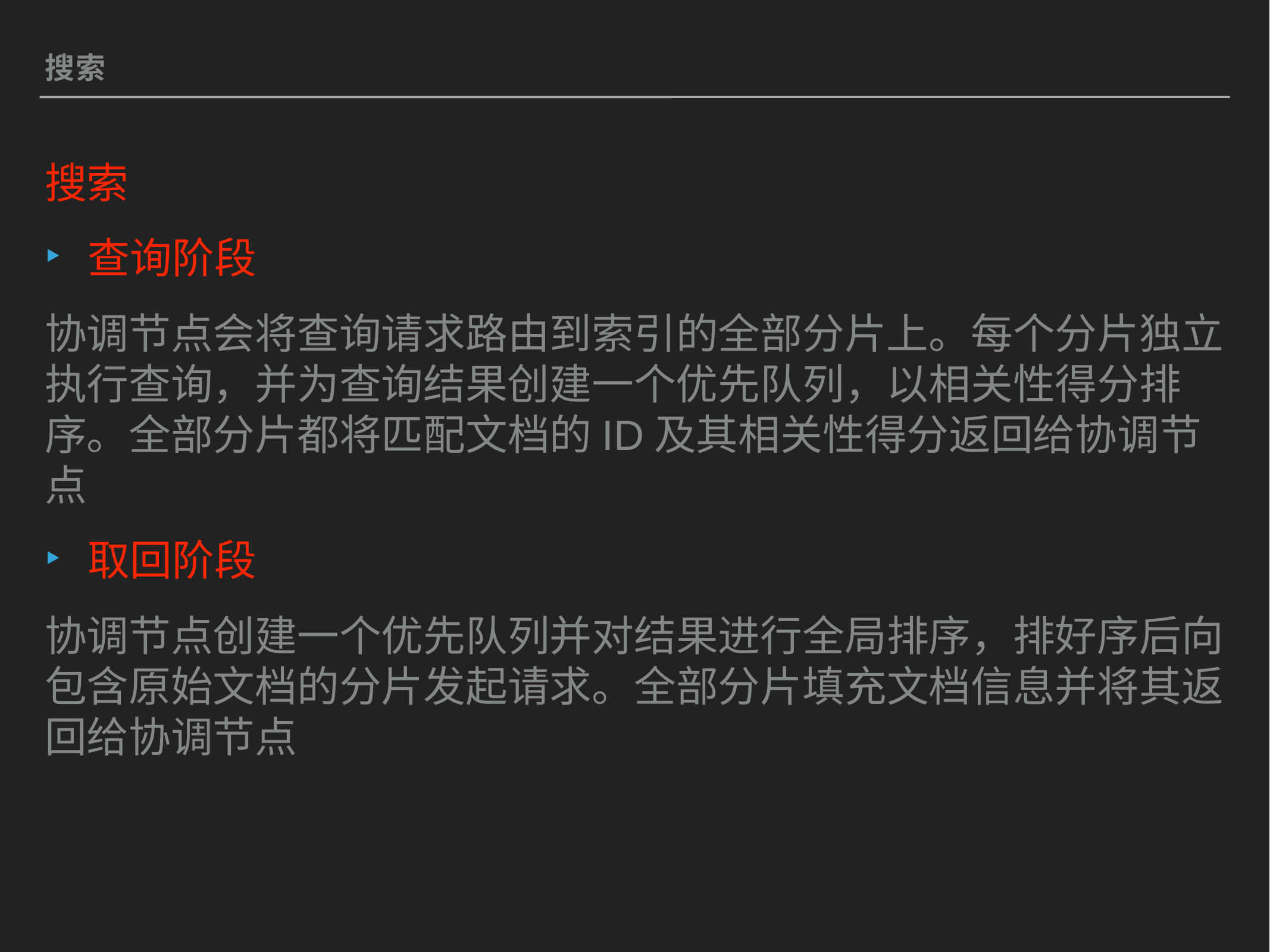

搜索
搜索
查询阶段
协调节点会将查询请求路由到索引的全部分片上。每个分片独立执行查询，并为查询结果创建一个优先队列，以相关性得分排序。全部分片都将匹配文档的ID及其相关性得分返回给协调节点
取回阶段
协调节点创建一个优先队列并对结果进行全局排序，排好序后向包含原始文档的分片发起请求。全部分片填充文档信息并将其返回给协调节点